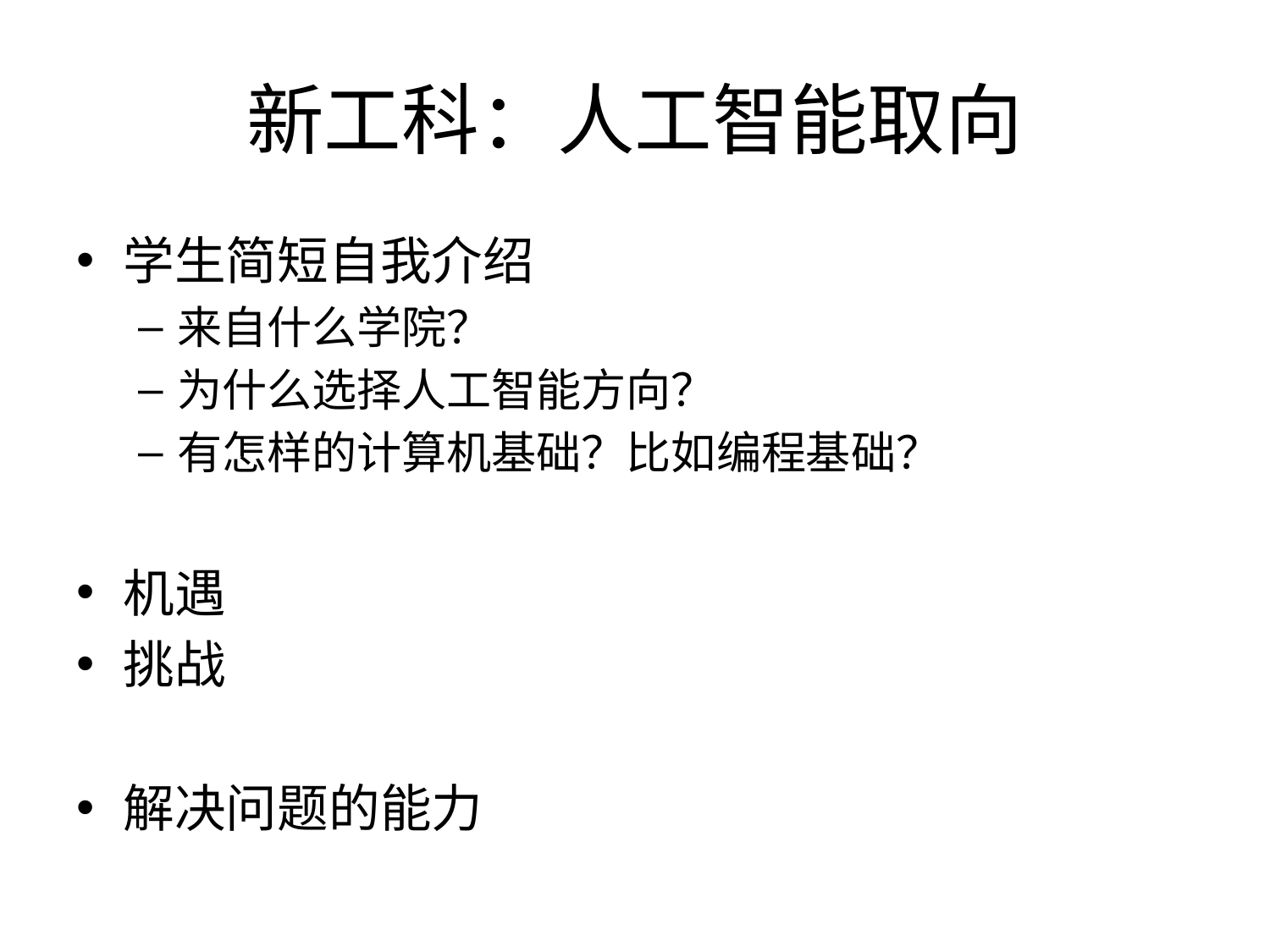

# 新工科：人工智能取向
学生简短自我介绍
来自什么学院？
为什么选择人工智能方向？
有怎样的计算机基础？比如编程基础？

机遇
挑战

解决问题的能力